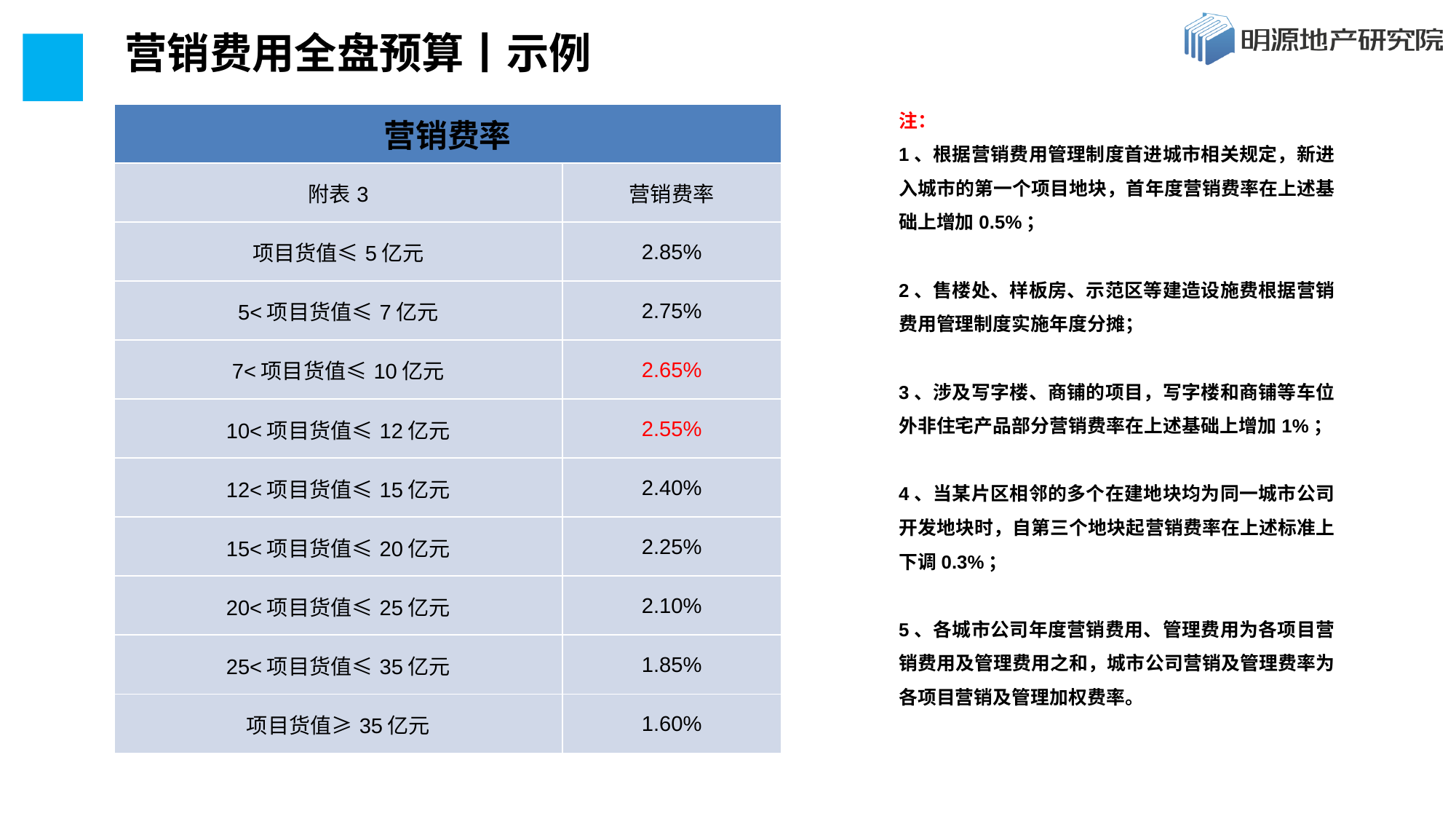

营销费用全盘预算丨示例
注：
1、根据营销费用管理制度首进城市相关规定，新进入城市的第一个项目地块，首年度营销费率在上述基础上增加0.5%；

2、售楼处、样板房、示范区等建造设施费根据营销费用管理制度实施年度分摊；

3、涉及写字楼、商铺的项目，写字楼和商铺等车位外非住宅产品部分营销费率在上述基础上增加1%；

4、当某片区相邻的多个在建地块均为同一城市公司开发地块时，自第三个地块起营销费率在上述标准上下调0.3%；

5、各城市公司年度营销费用、管理费用为各项目营销费用及管理费用之和，城市公司营销及管理费率为各项目营销及管理加权费率。
| 营销费率 |  |
| --- | --- |
| 附表3 | 营销费率 |
| 项目货值≤5亿元 | 2.85% |
| 5<项目货值≤7亿元 | 2.75% |
| 7<项目货值≤10亿元 | 2.65% |
| 10<项目货值≤12亿元 | 2.55% |
| 12<项目货值≤15亿元 | 2.40% |
| 15<项目货值≤20亿元 | 2.25% |
| 20<项目货值≤25亿元 | 2.10% |
| 25<项目货值≤35亿元 | 1.85% |
| 项目货值≥35亿元 | 1.60% |